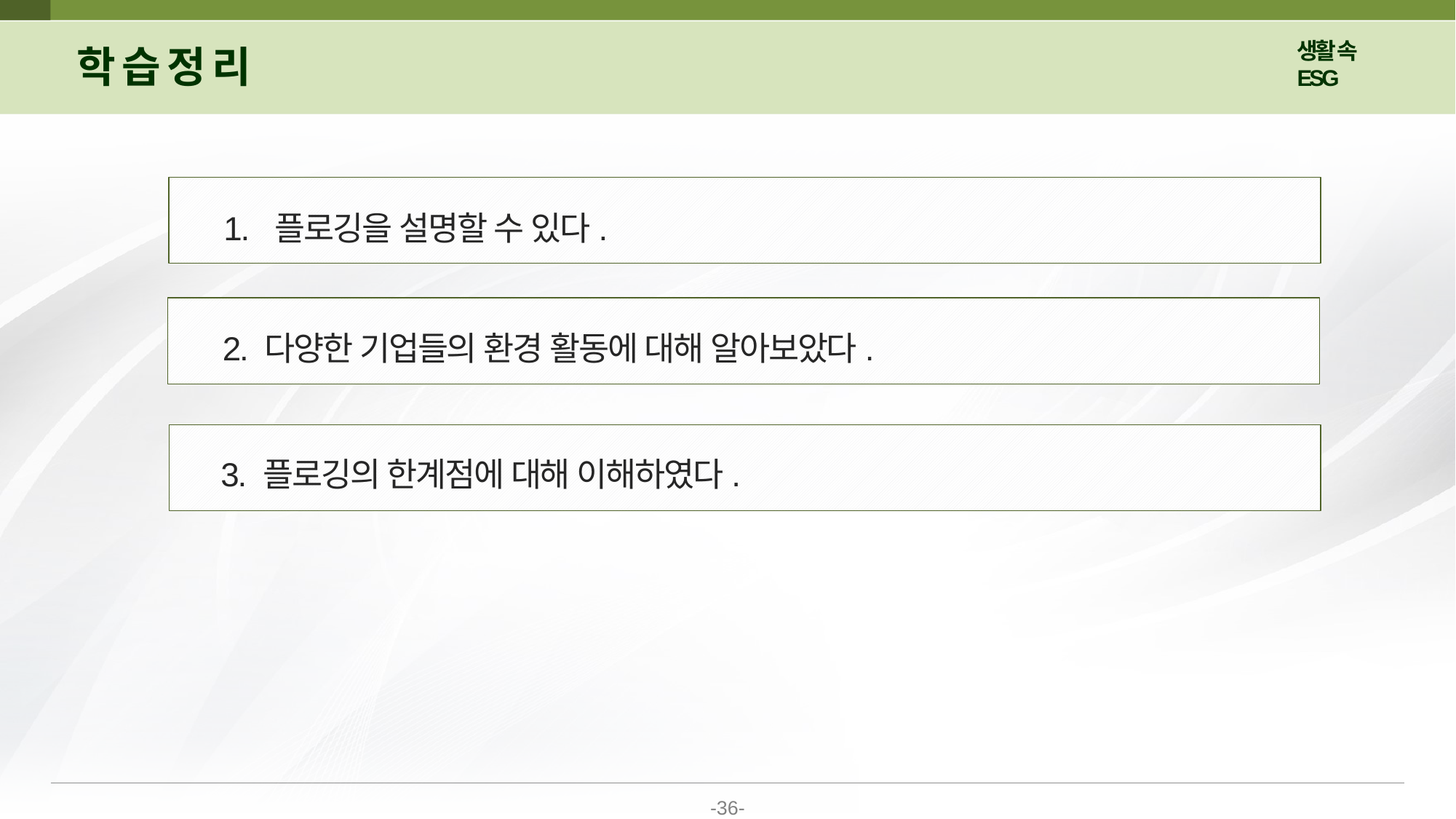

학 습 정 리

  1.  플로깅을 설명할 수 있다.

  2. 다양한 기업들의 환경 활동에 대해 알아보았다.

  3. 플로깅의 한계점에 대해 이해하였다.